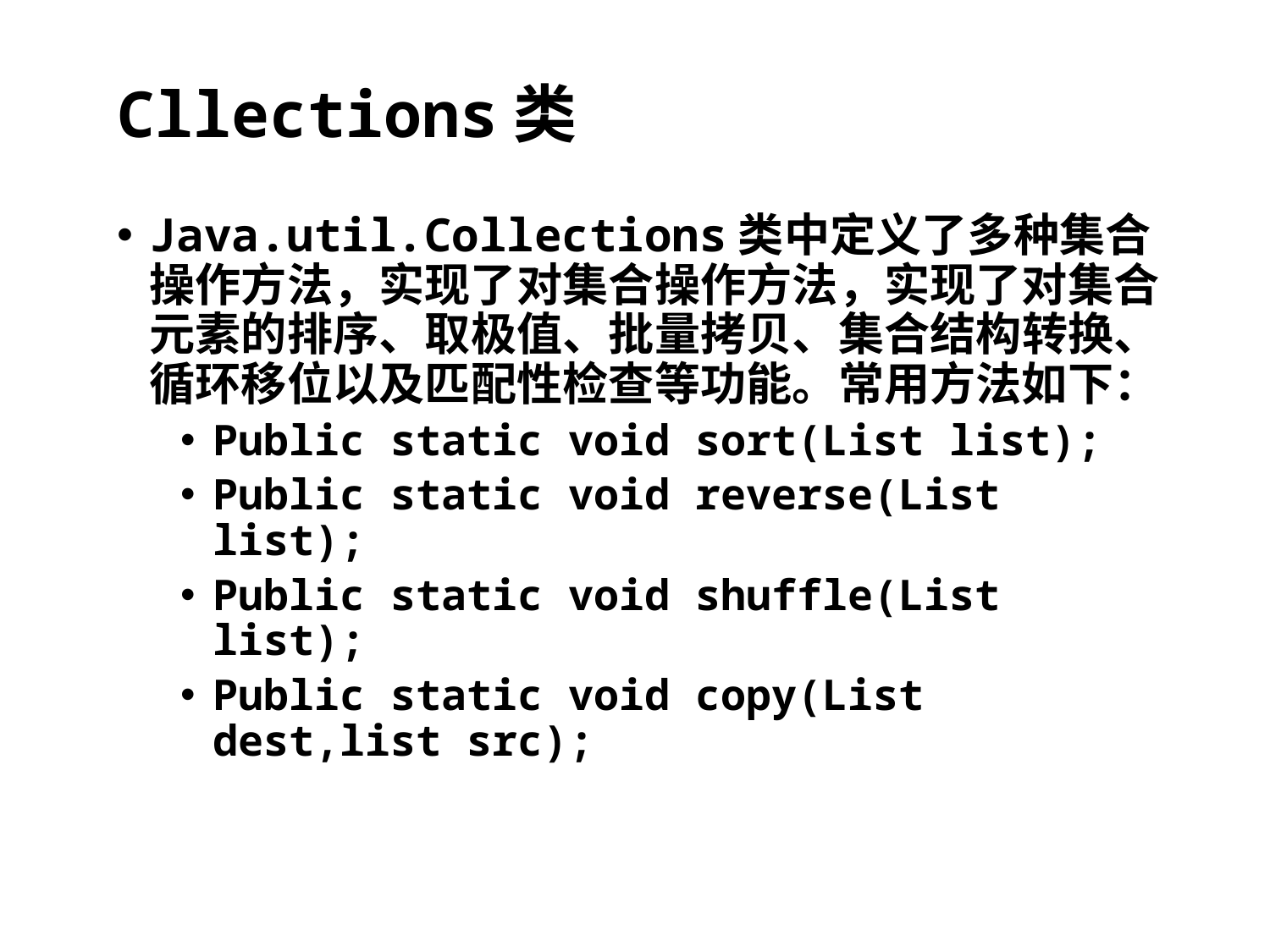

# Cllections类
Java.util.Collections类中定义了多种集合操作方法，实现了对集合操作方法，实现了对集合元素的排序、取极值、批量拷贝、集合结构转换、循环移位以及匹配性检查等功能。常用方法如下：
Public static void sort(List list);
Public static void reverse(List list);
Public static void shuffle(List list);
Public static void copy(List dest,list src);